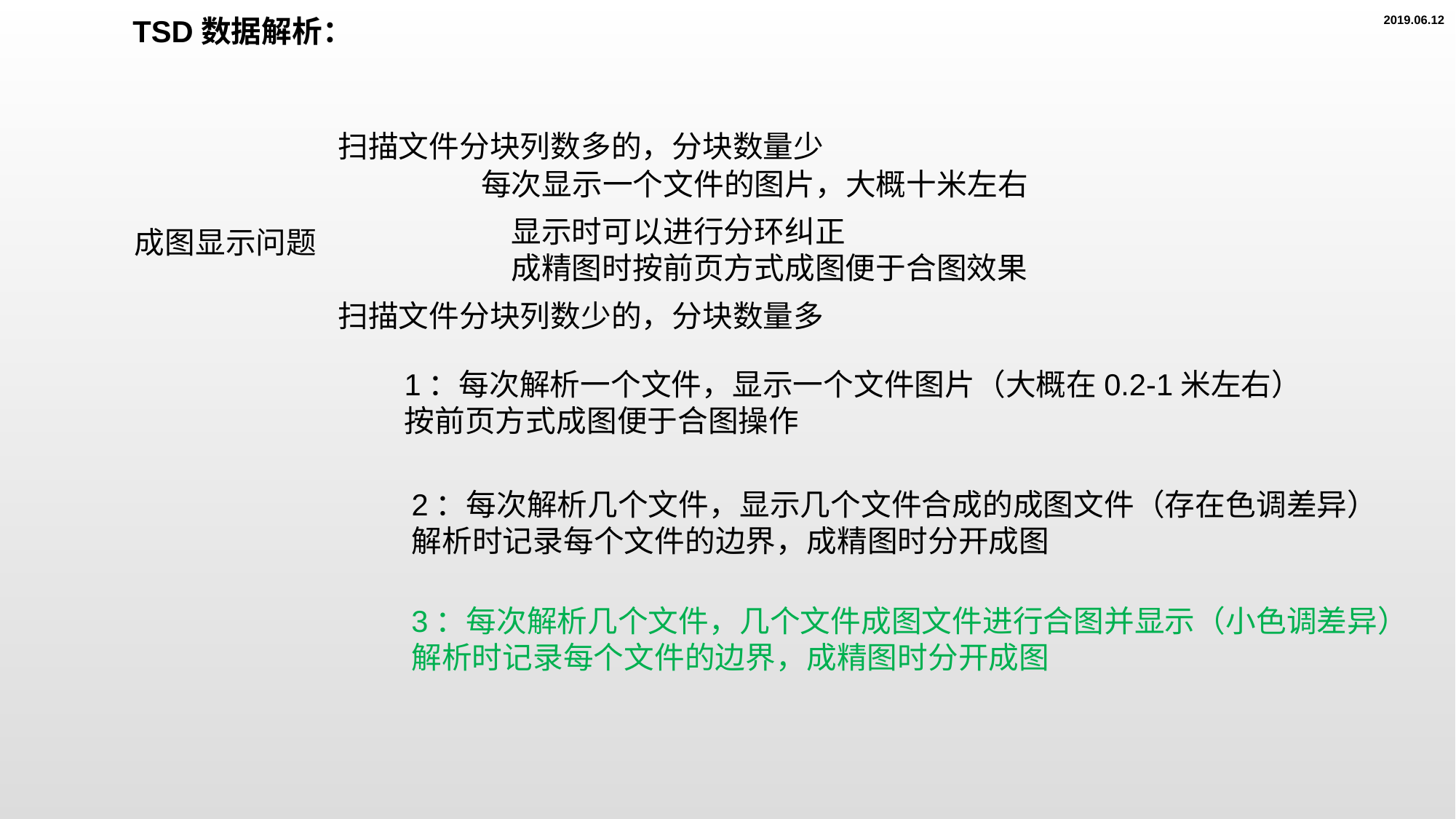

TSD数据解析：
2019.06.12
扫描文件分块列数多的，分块数量少
每次显示一个文件的图片，大概十米左右
显示时可以进行分环纠正
成精图时按前页方式成图便于合图效果
成图显示问题
扫描文件分块列数少的，分块数量多
1：每次解析一个文件，显示一个文件图片（大概在0.2-1米左右）
按前页方式成图便于合图操作
2：每次解析几个文件，显示几个文件合成的成图文件（存在色调差异）
解析时记录每个文件的边界，成精图时分开成图
3：每次解析几个文件，几个文件成图文件进行合图并显示（小色调差异）
解析时记录每个文件的边界，成精图时分开成图